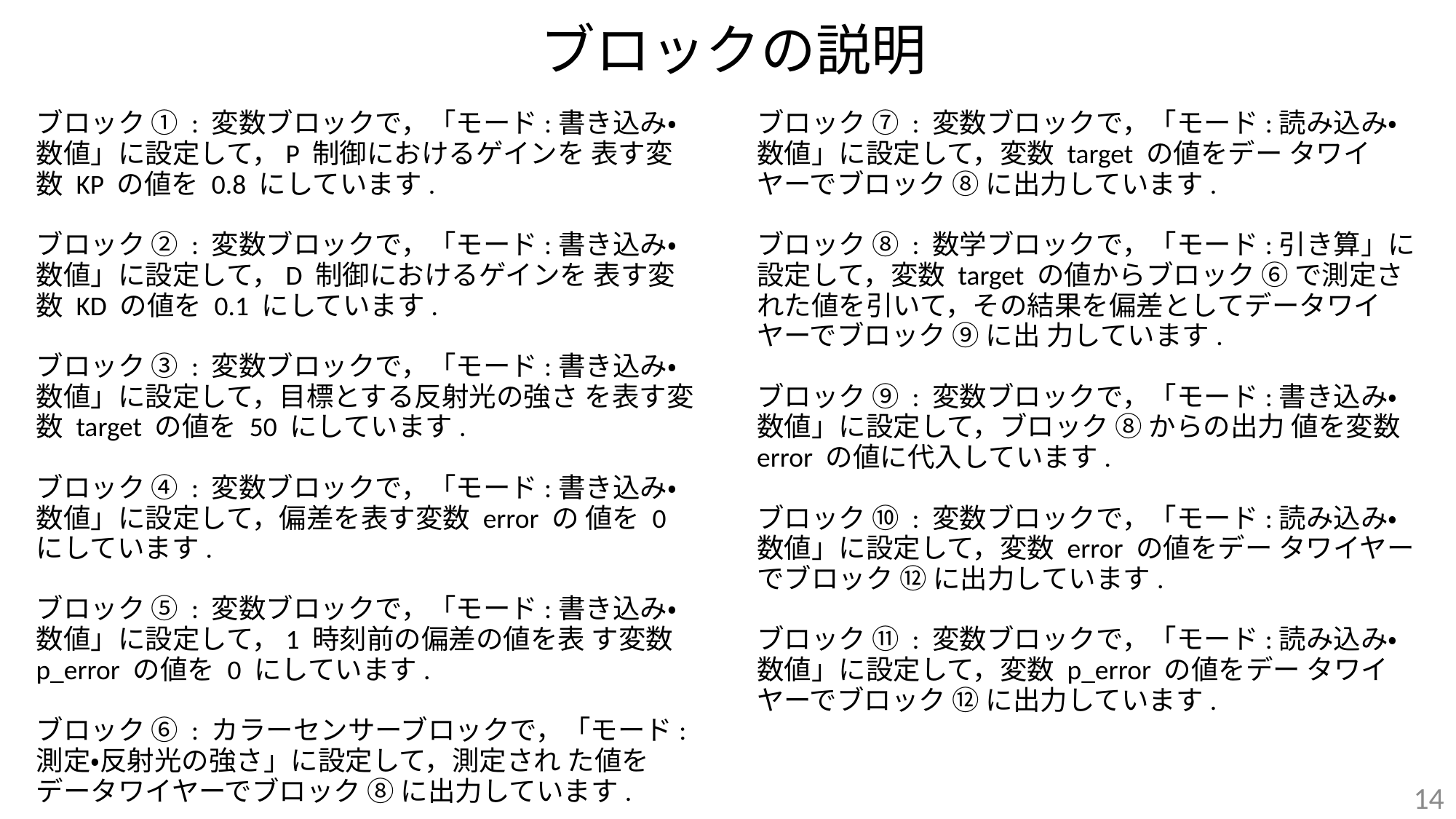

# ブロックの説明
ブロック ① : 変数ブロックで，「モード:書き込み・数値」に設定して，P 制御におけるゲインを 表す変数 KP の値を 0.8 にしています.

ブロック ② : 変数ブロックで，「モード:書き込み・数値」に設定して，D 制御におけるゲインを 表す変数 KD の値を 0.1 にしています.

ブロック ③ : 変数ブロックで，「モード:書き込み・数値」に設定して，目標とする反射光の強さ を表す変数 target の値を 50 にしています.

ブロック ④ : 変数ブロックで，「モード:書き込み・数値」に設定して，偏差を表す変数 error の 値を 0 にしています.

ブロック ⑤ : 変数ブロックで，「モード:書き込み・数値」に設定して，1 時刻前の偏差の値を表 す変数 p_error の値を 0 にしています.

ブロック ⑥ : カラーセンサーブロックで，「モード:測定・反射光の強さ」に設定して，測定され た値をデータワイヤーでブロック ⑧ に出力しています.
ブロック ⑦ : 変数ブロックで，「モード:読み込み・数値」に設定して，変数 target の値をデー タワイヤーでブロック ⑧ に出力しています.

ブロック ⑧ : 数学ブロックで，「モード:引き算」に設定して，変数 target の値からブロック ⑥ で測定された値を引いて，その結果を偏差としてデータワイヤーでブロック ⑨ に出 力しています.

ブロック ⑨ : 変数ブロックで，「モード:書き込み・数値」に設定して，ブロック ⑧ からの出力 値を変数 error の値に代入しています.

ブロック ⑩ : 変数ブロックで，「モード:読み込み・数値」に設定して，変数 error の値をデー タワイヤーでブロック ⑫ に出力しています.

ブロック ⑪ : 変数ブロックで，「モード:読み込み・数値」に設定して，変数 p_error の値をデー タワイヤーでブロック ⑫ に出力しています.
14